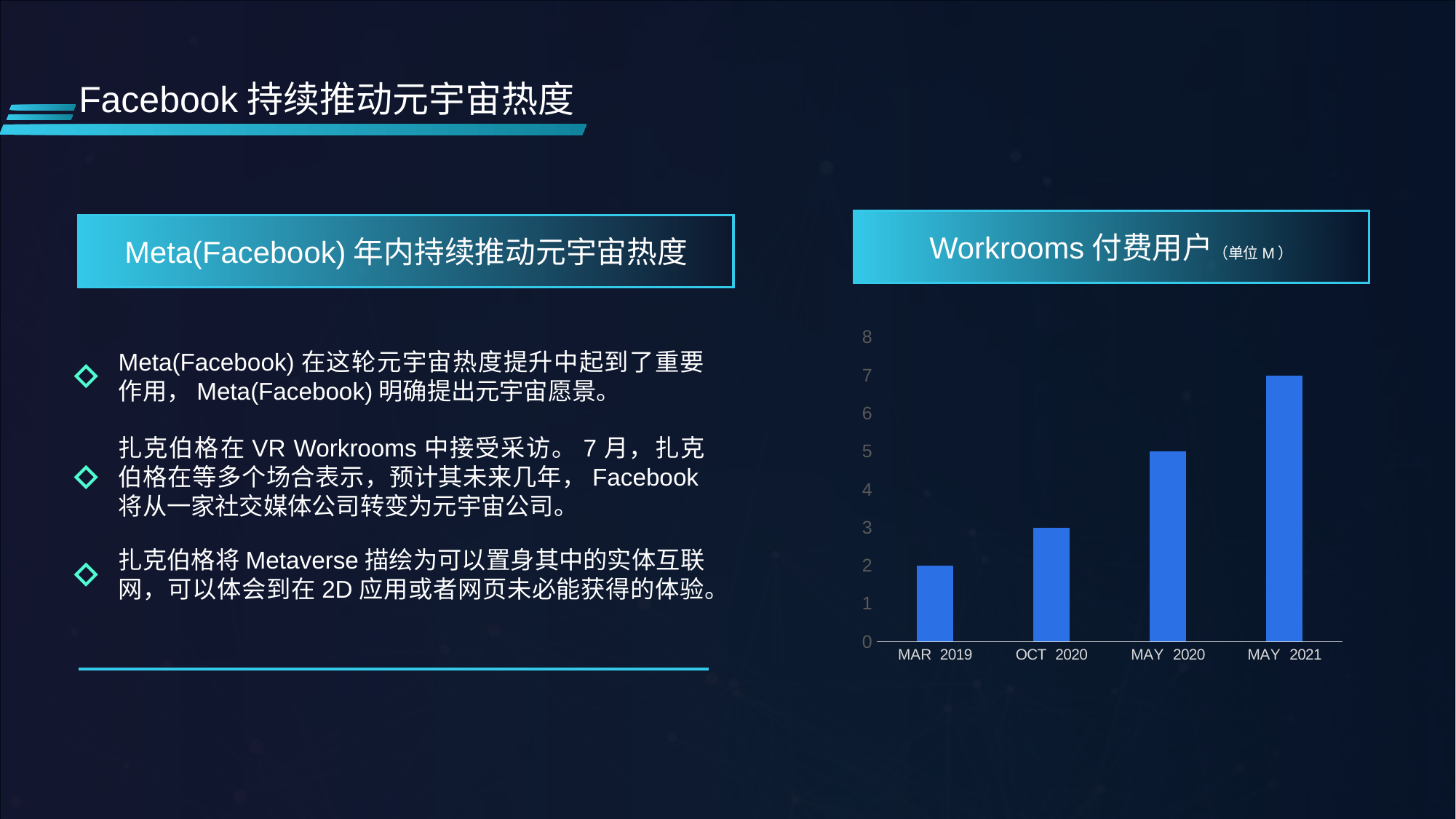

Facebook持续推动元宇宙热度

Workrooms付费用户（单位M）

Meta(Facebook)年内持续推动元宇宙热度

### Chart

| Category | Workrooms付费用户 |
|---|---|
| MAR  2019 | 2.0 |
| OCT  2020 | 3.0 |
| MAY  2020 | 5.0 |
| MAY  2021 | 7.0 |
Meta(Facebook)在这轮元宇宙热度提升中起到了重要作用，Meta(Facebook)明确提出元宇宙愿景。

扎克伯格在VR Workrooms中接受采访。7月，扎克伯格在等多个场合表示，预计其未来几年，Facebook将从一家社交媒体公司转变为元宇宙公司。

扎克伯格将Metaverse描绘为可以置身其中的实体互联网，可以体会到在2D应用或者网页未必能获得的体验。